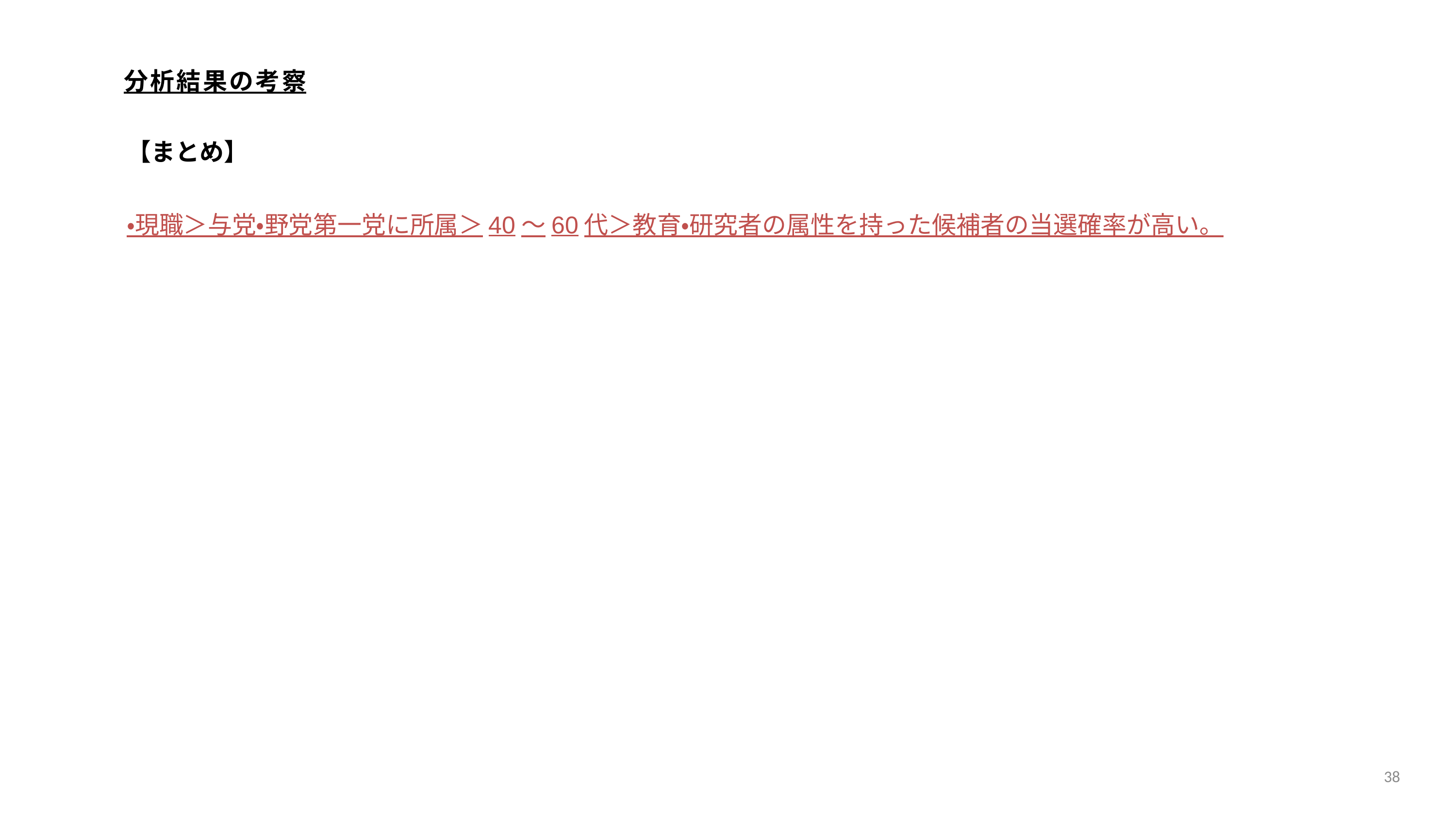

分析結果の考察
【まとめ】
・現職＞与党・野党第一党に所属＞40～60代＞教育・研究者の属性を持った候補者の当選確率が高い。
売り上げ
5%
アップ
38